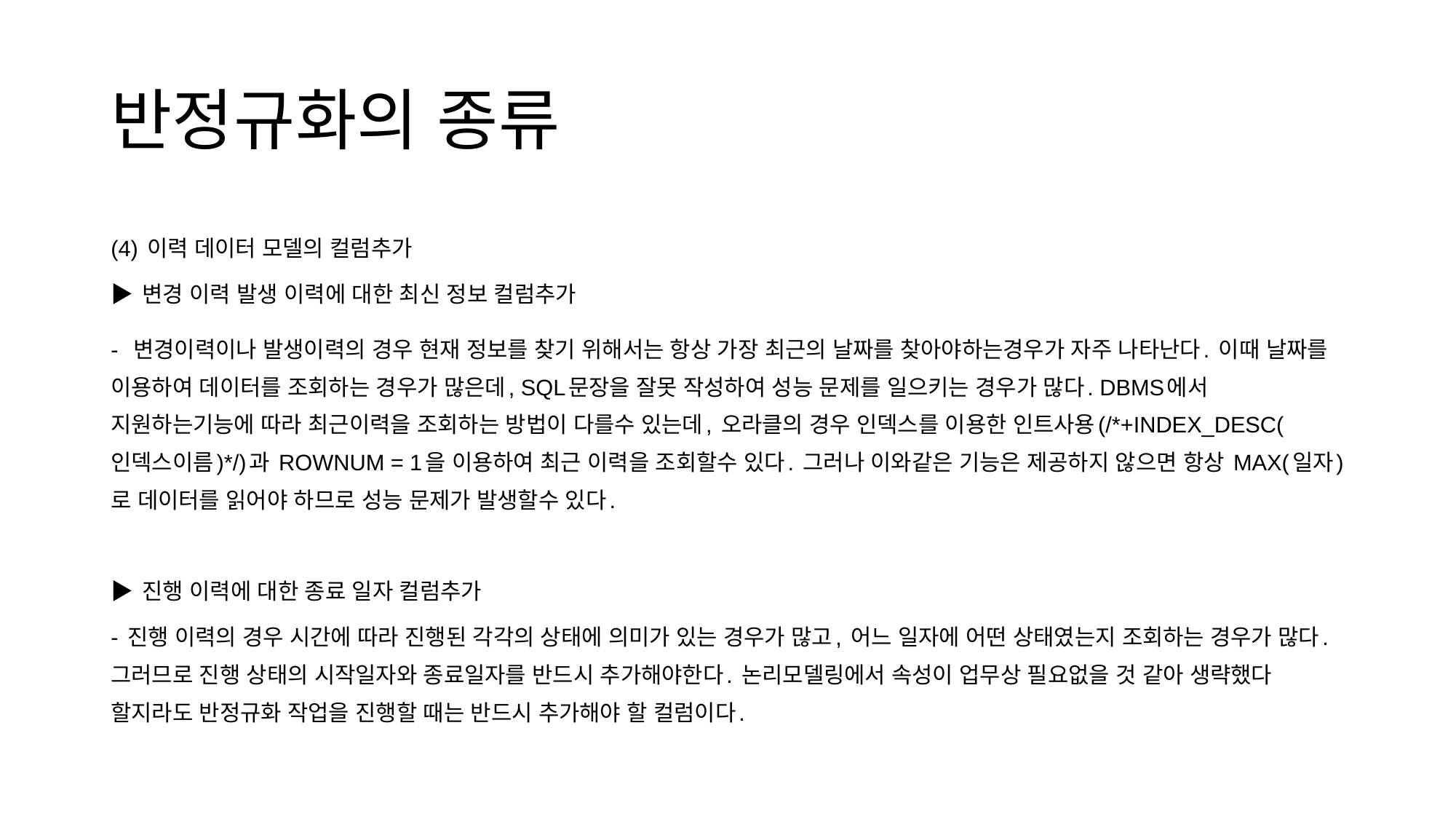

# 반정규화의 종류
(4) 이력 데이터 모델의 컬럼추가
▶ 변경 이력 발생 이력에 대한 최신 정보 컬럼추가
-  변경이력이나 발생이력의 경우 현재 정보를 찾기 위해서는 항상 가장 최근의 날짜를 찾아야하는경우가 자주 나타난다. 이때 날짜를 이용하여 데이터를 조회하는 경우가 많은데, SQL문장을 잘못 작성하여 성능 문제를 일으키는 경우가 많다. DBMS에서 지원하는기능에 따라 최근이력을 조회하는 방법이 다를수 있는데, 오라클의 경우 인덱스를 이용한 인트사용(/*+INDEX_DESC(인덱스이름)*/)과 ROWNUM = 1을 이용하여 최근 이력을 조회할수 있다. 그러나 이와같은 기능은 제공하지 않으면 항상 MAX(일자)로 데이터를 읽어야 하므로 성능 문제가 발생할수 있다.

▶ 진행 이력에 대한 종료 일자 컬럼추가
- 진행 이력의 경우 시간에 따라 진행된 각각의 상태에 의미가 있는 경우가 많고, 어느 일자에 어떤 상태였는지 조회하는 경우가 많다. 그러므로 진행 상태의 시작일자와 종료일자를 반드시 추가해야한다. 논리모델링에서 속성이 업무상 필요없을 것 같아 생략했다 할지라도 반정규화 작업을 진행할 때는 반드시 추가해야 할 컬럼이다.